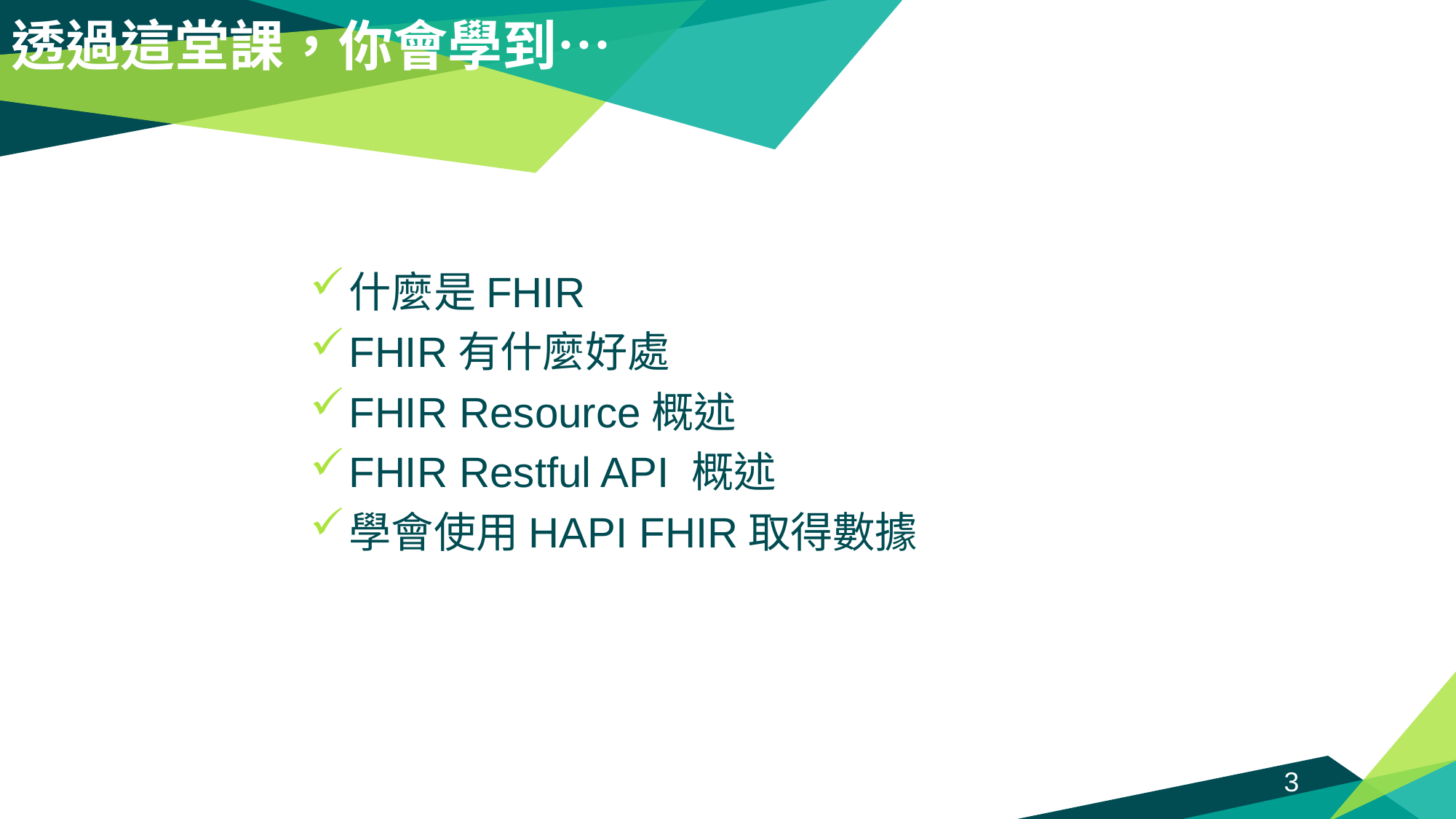

透過這堂課，你會學到…
什麼是FHIR
FHIR有什麼好處
FHIR Resource概述
FHIR Restful API 概述
學會使用HAPI FHIR取得數據

3